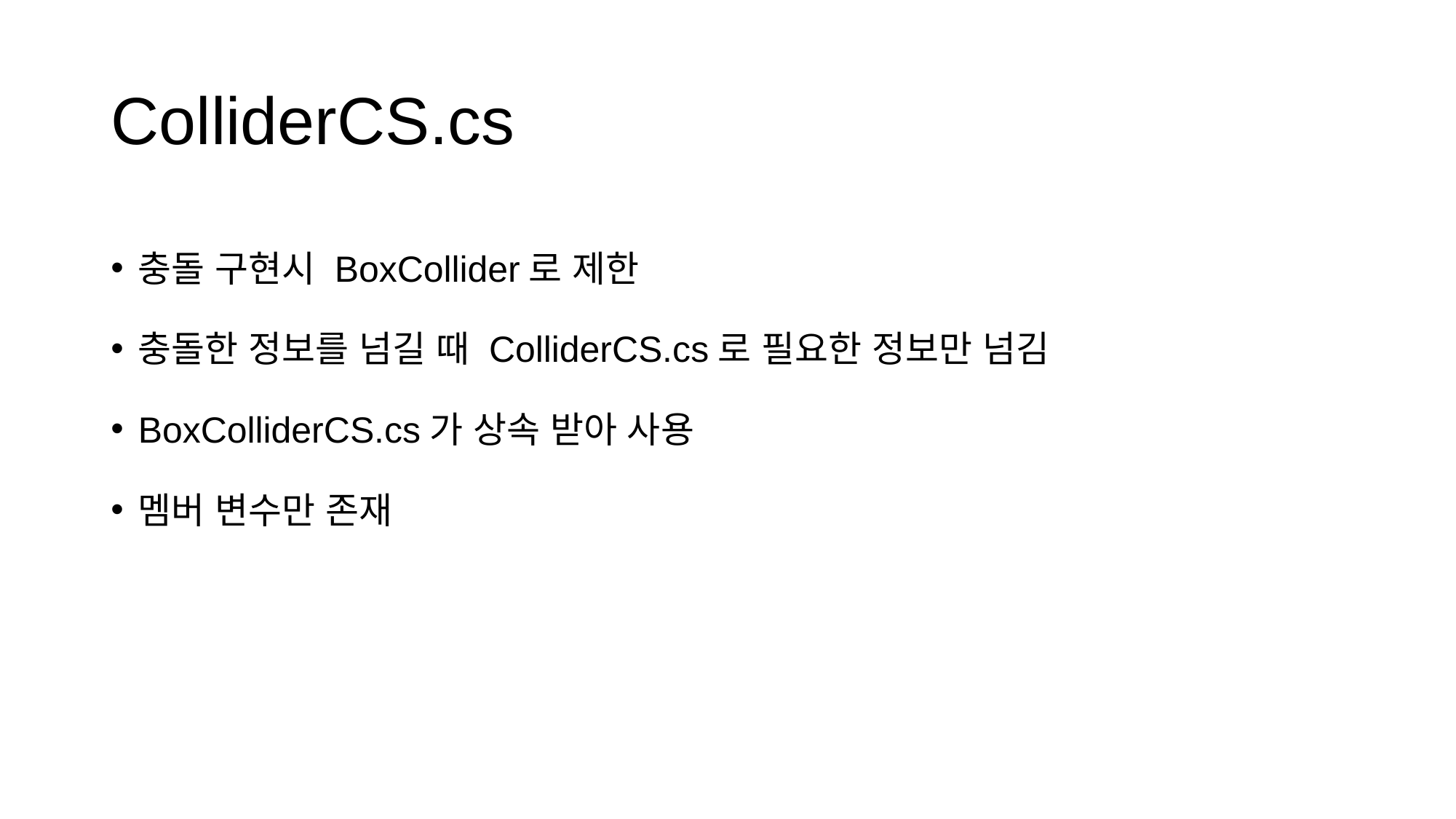

# ColliderCS.cs
충돌 구현시 BoxCollider로 제한
충돌한 정보를 넘길 때 ColliderCS.cs로 필요한 정보만 넘김
BoxColliderCS.cs가 상속 받아 사용
멤버 변수만 존재